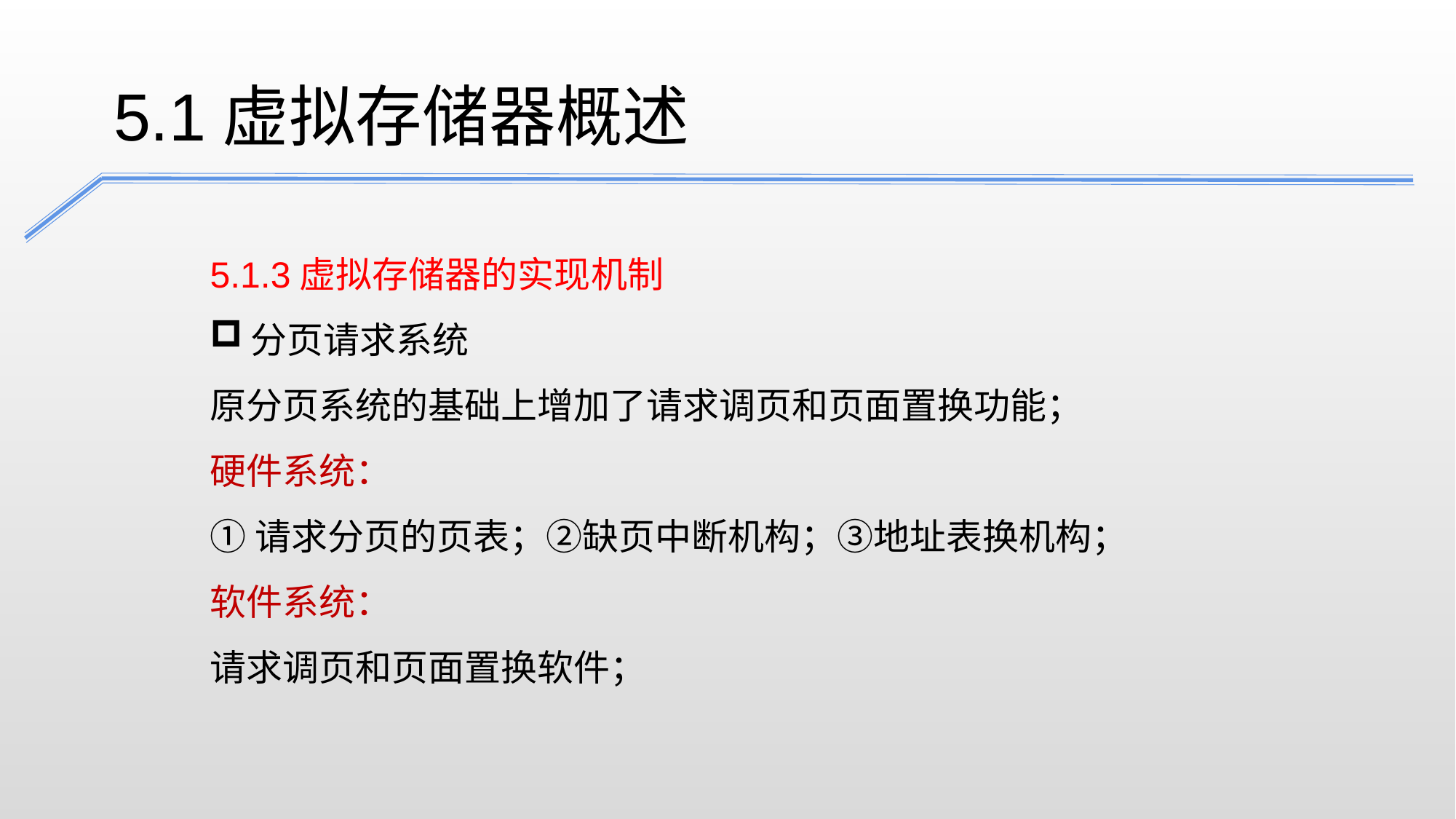

5.1虚拟存储器概述

5.1.3虚拟存储器的实现机制
分页请求系统
原分页系统的基础上增加了请求调页和页面置换功能；
硬件系统：
①请求分页的页表；②缺页中断机构；③地址表换机构；
软件系统：
请求调页和页面置换软件；